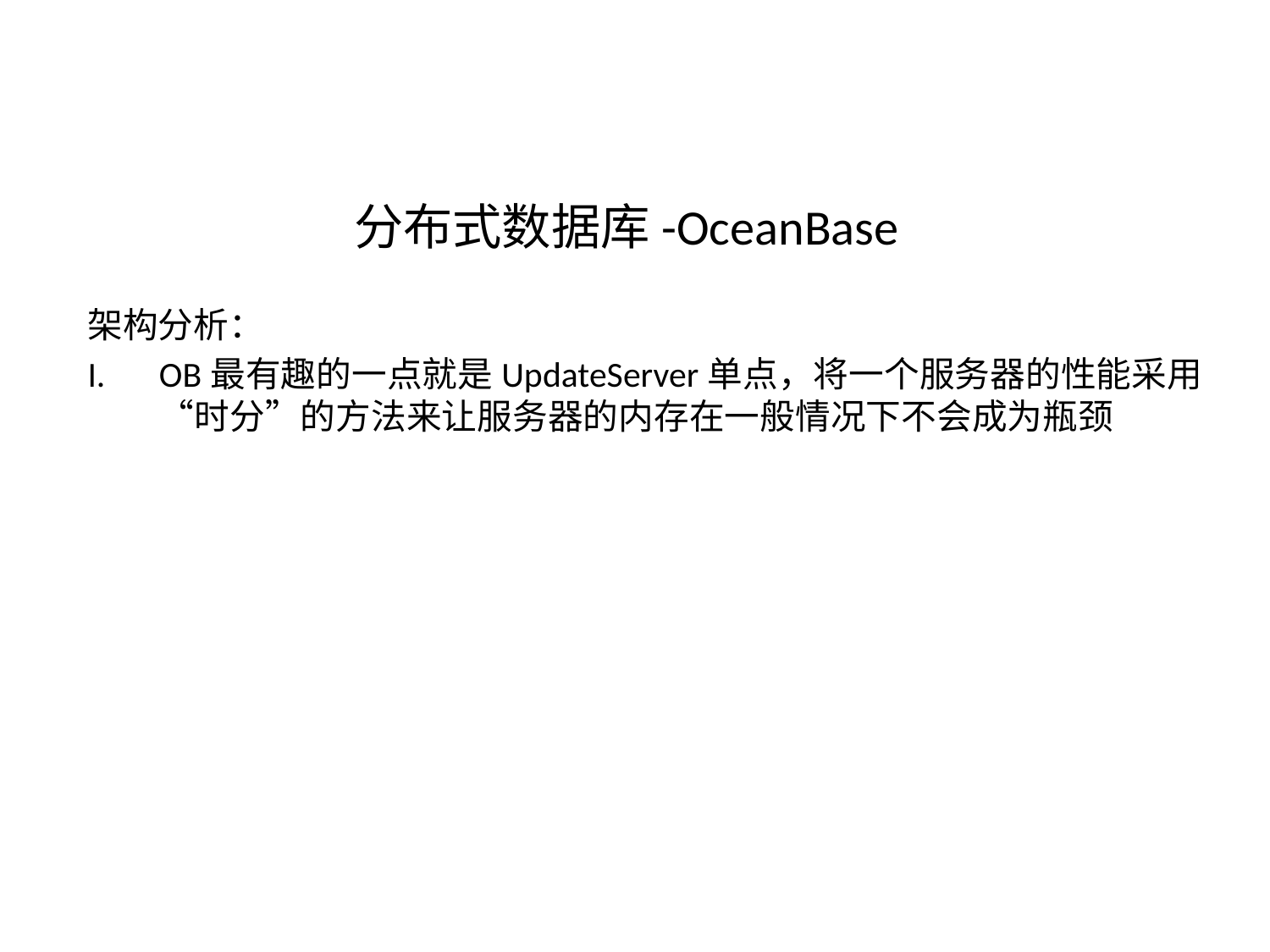

# 分布式数据库-OceanBase
架构分析：
OB最有趣的一点就是UpdateServer单点，将一个服务器的性能采用“时分”的方法来让服务器的内存在一般情况下不会成为瓶颈